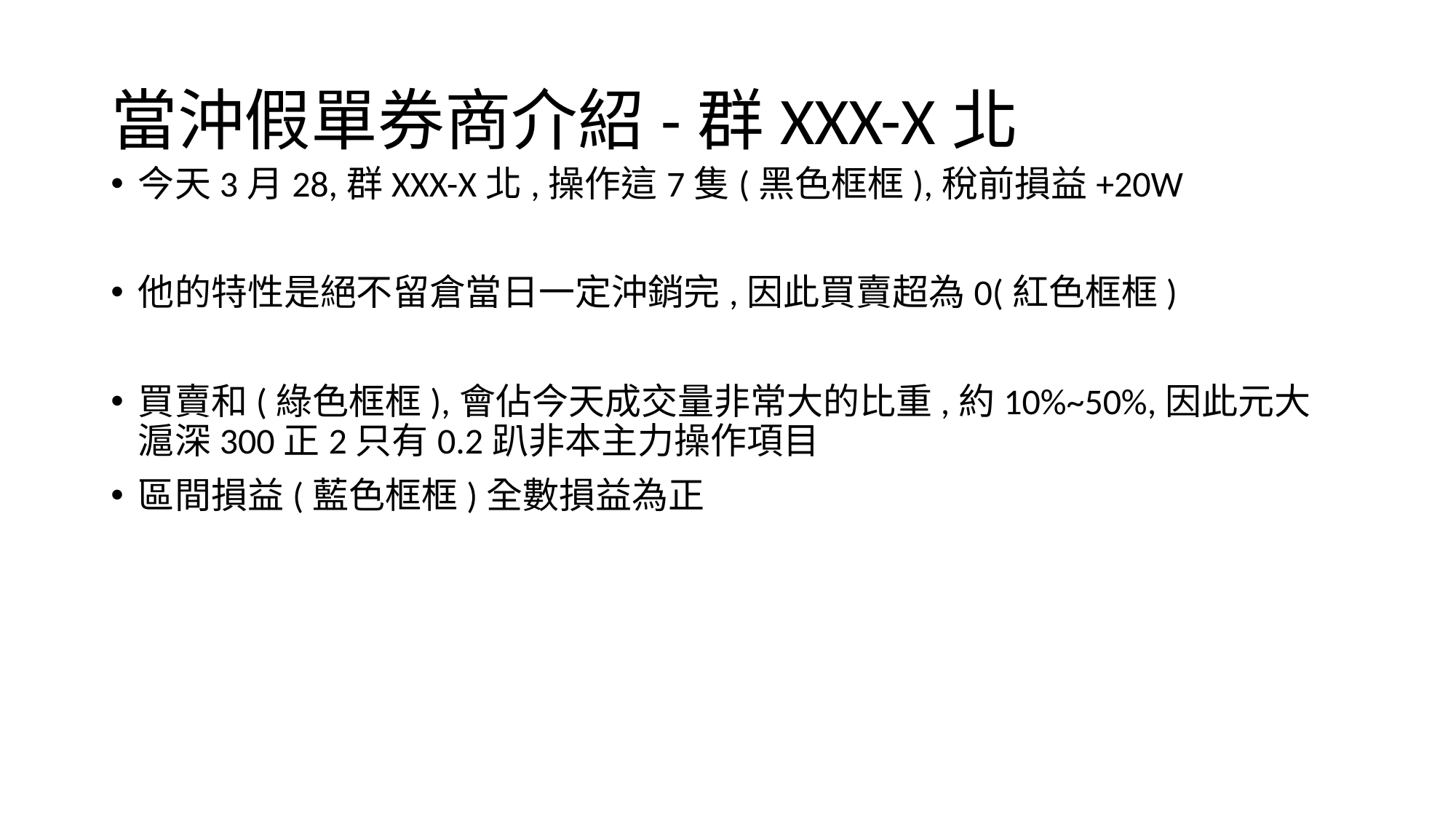

# 當沖假單券商介紹-群XXX-X北
今天3月28,群XXX-X北,操作這7隻(黑色框框),稅前損益+20W

他的特性是絕不留倉當日一定沖銷完,因此買賣超為0(紅色框框)

買賣和(綠色框框),會佔今天成交量非常大的比重,約10%~50%,因此元大滬深300正2只有0.2趴非本主力操作項目
區間損益(藍色框框)全數損益為正